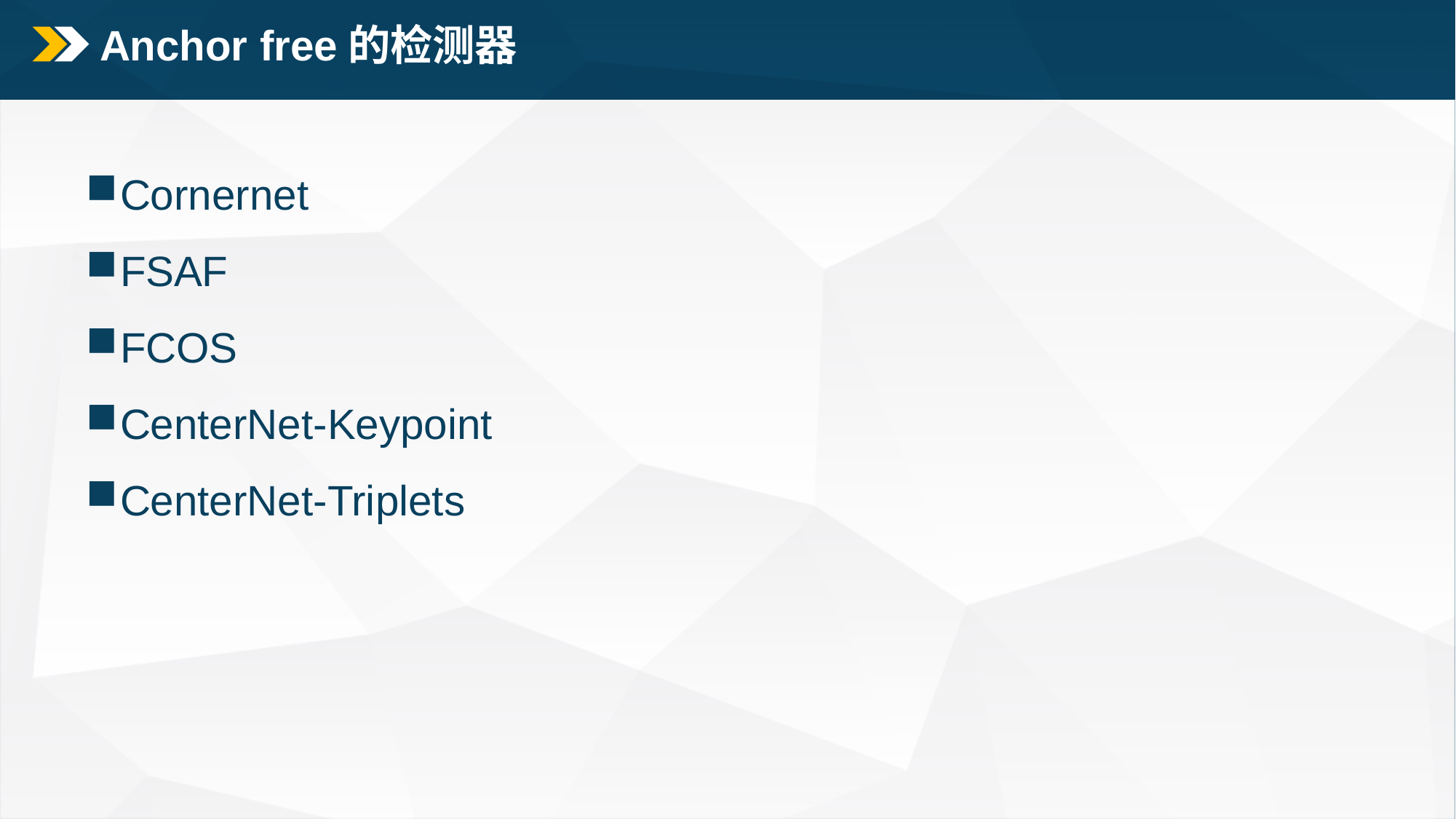

# Anchor free的检测器
Cornernet
FSAF
FCOS
CenterNet-Keypoint
CenterNet-Triplets